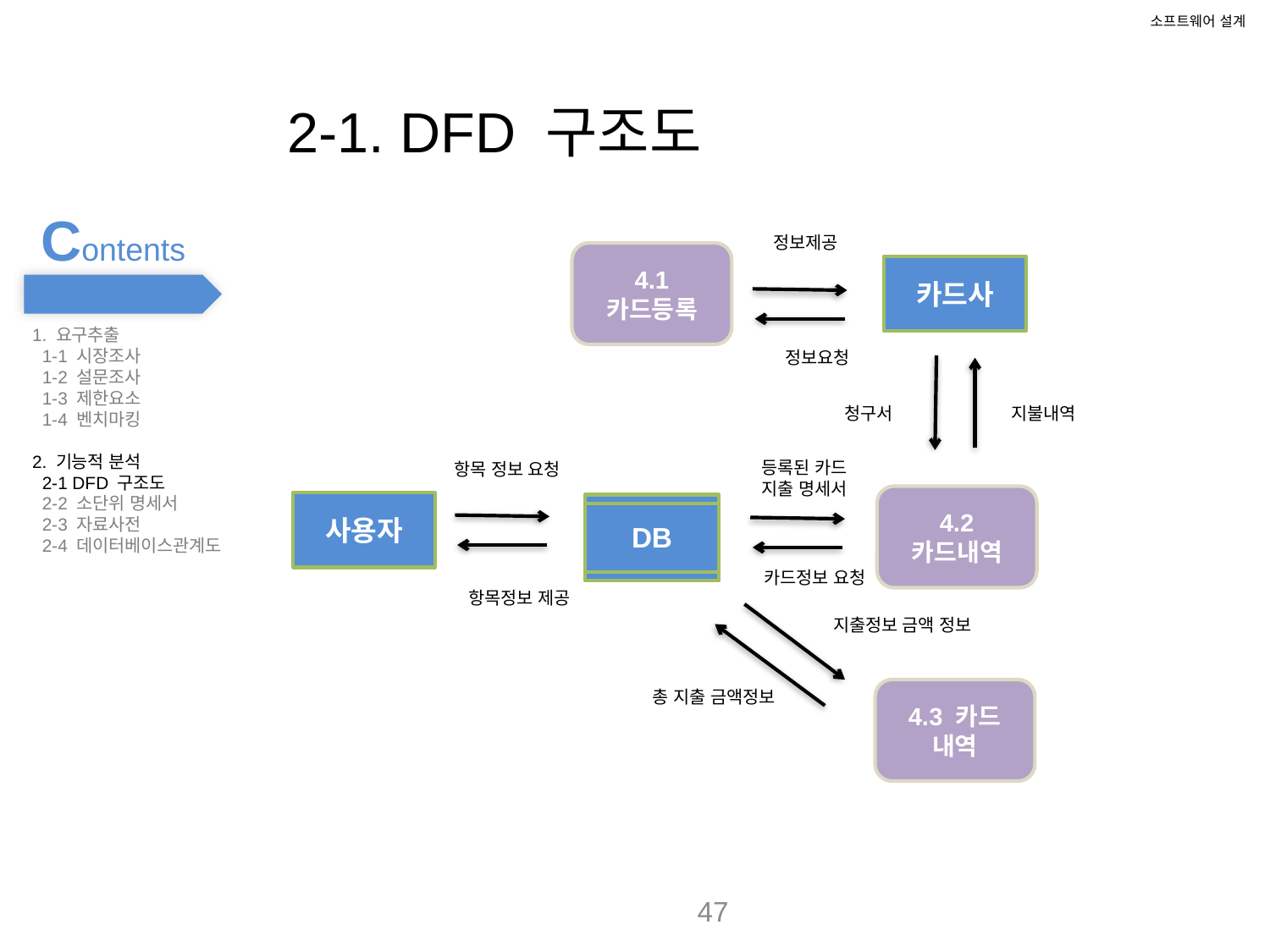

소프트웨어 설계
2-1. DFD 구조도
Contents
정보제공
4.1 카드등록
카드사

개　　요
1. 요구추출
  1-1 시장조사
  1-2 설문조사
  1-3 제한요소
  1-4 벤치마킹

2. 기능적 분석
  2-1 DFD 구조도
  2-2 소단위 명세서
  2-3 자료사전
  2-4 데이터베이스관계도

정보요청
지불내역
청구서
등록된 카드
지출 명세서
항목 정보 요청
4.2 카드내역
사용자

DB

카드정보 요청
항목정보 제공
지출정보 금액 정보
총 지출 금액정보
4.3 카드 내역
47